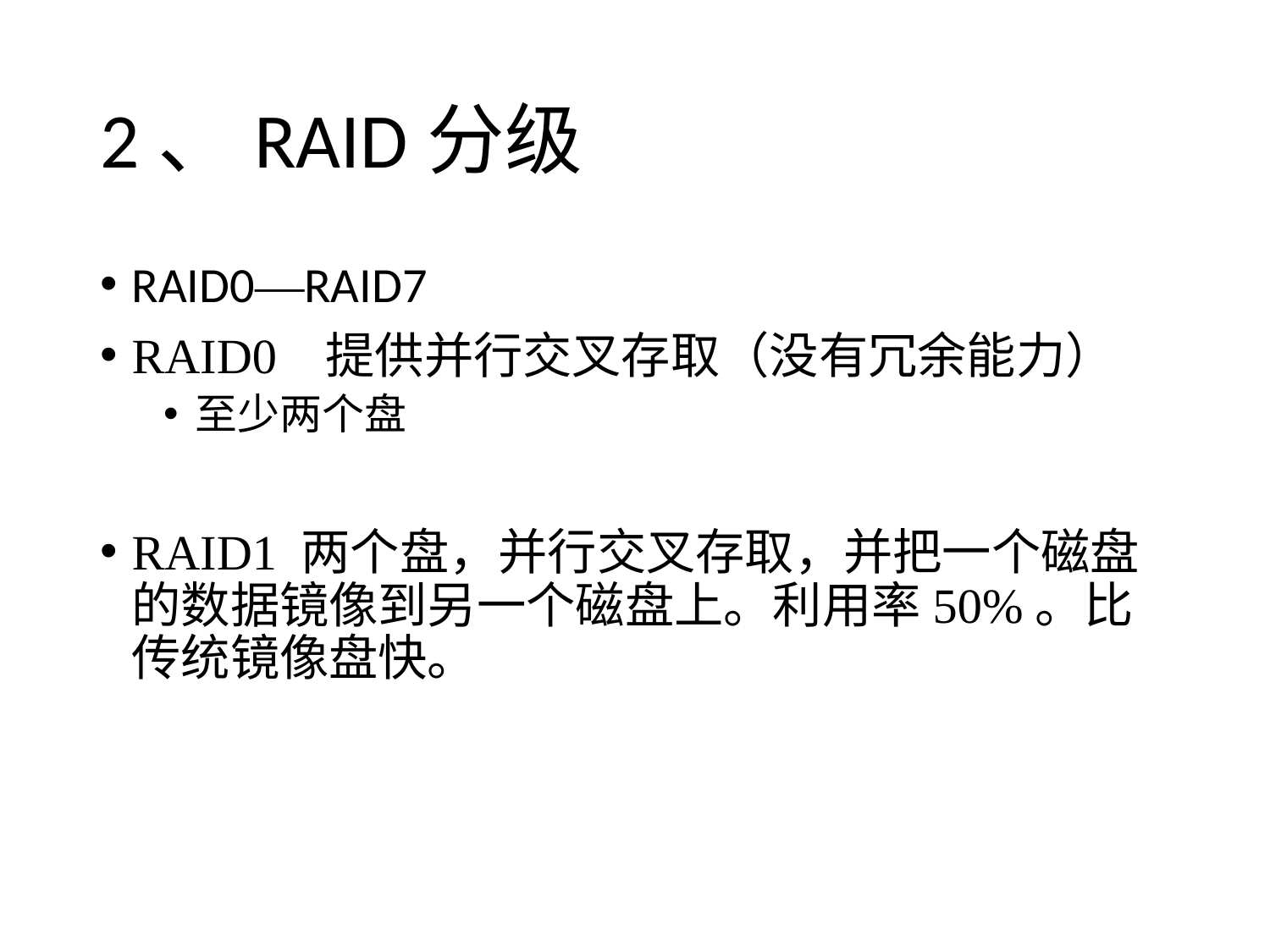

# 2、RAID分级
RAID0—RAID7
RAID0   提供并行交叉存取（没有冗余能力）
至少两个盘

RAID1 两个盘，并行交叉存取，并把一个磁盘的数据镜像到另一个磁盘上。利用率50%。比传统镜像盘快。